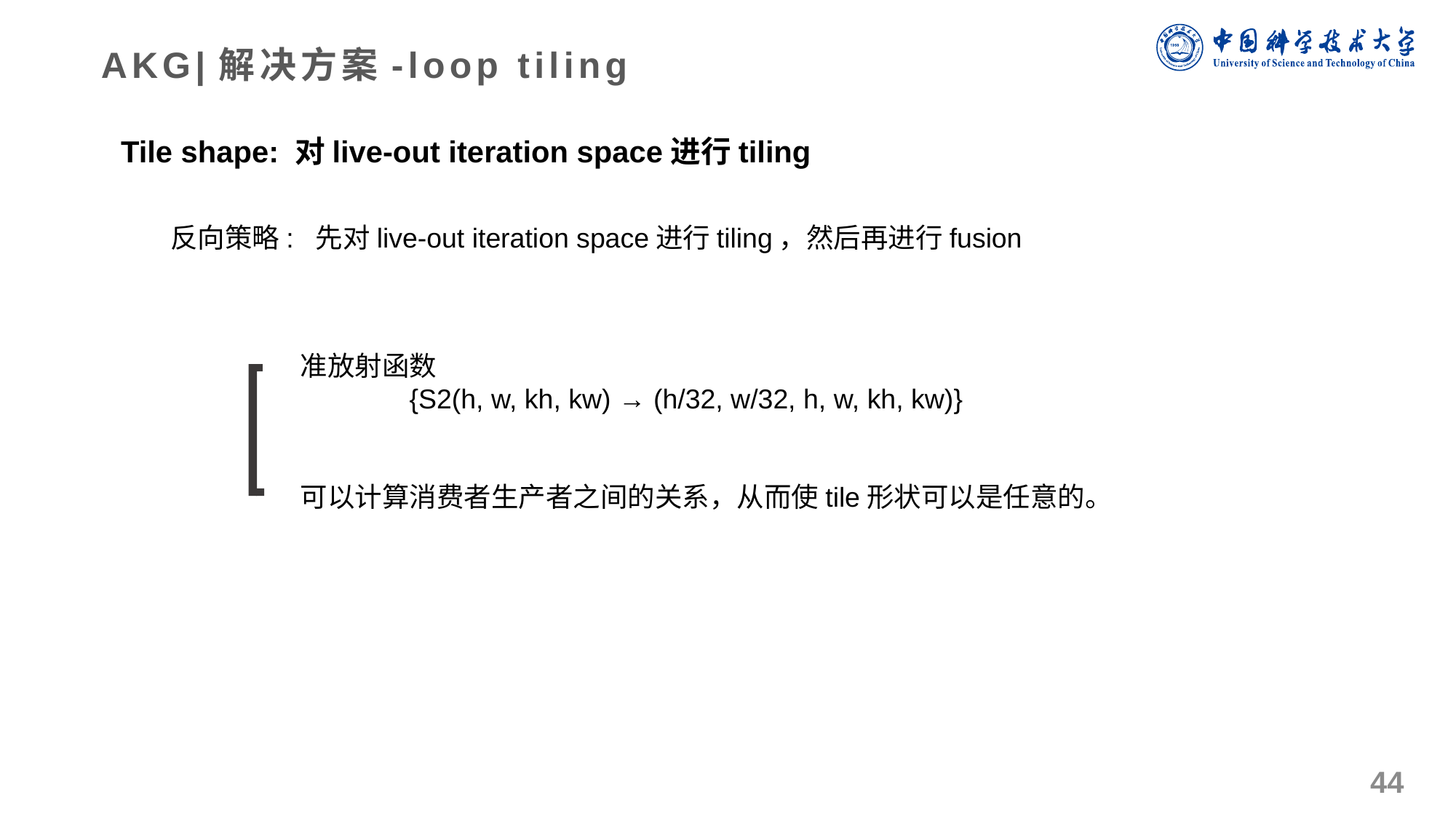

AKG|解决方案-loop tiling
Tile shape: 对live-out iteration space进行tiling
反向策略:  先对live-out iteration space进行tiling，然后再进行fusion

	准放射函数
	 	{S2(h, w, kh, kw) → (h/32, w/32, h, w, kh, kw)}

	可以计算消费者生产者之间的关系，从而使tile形状可以是任意的。

44